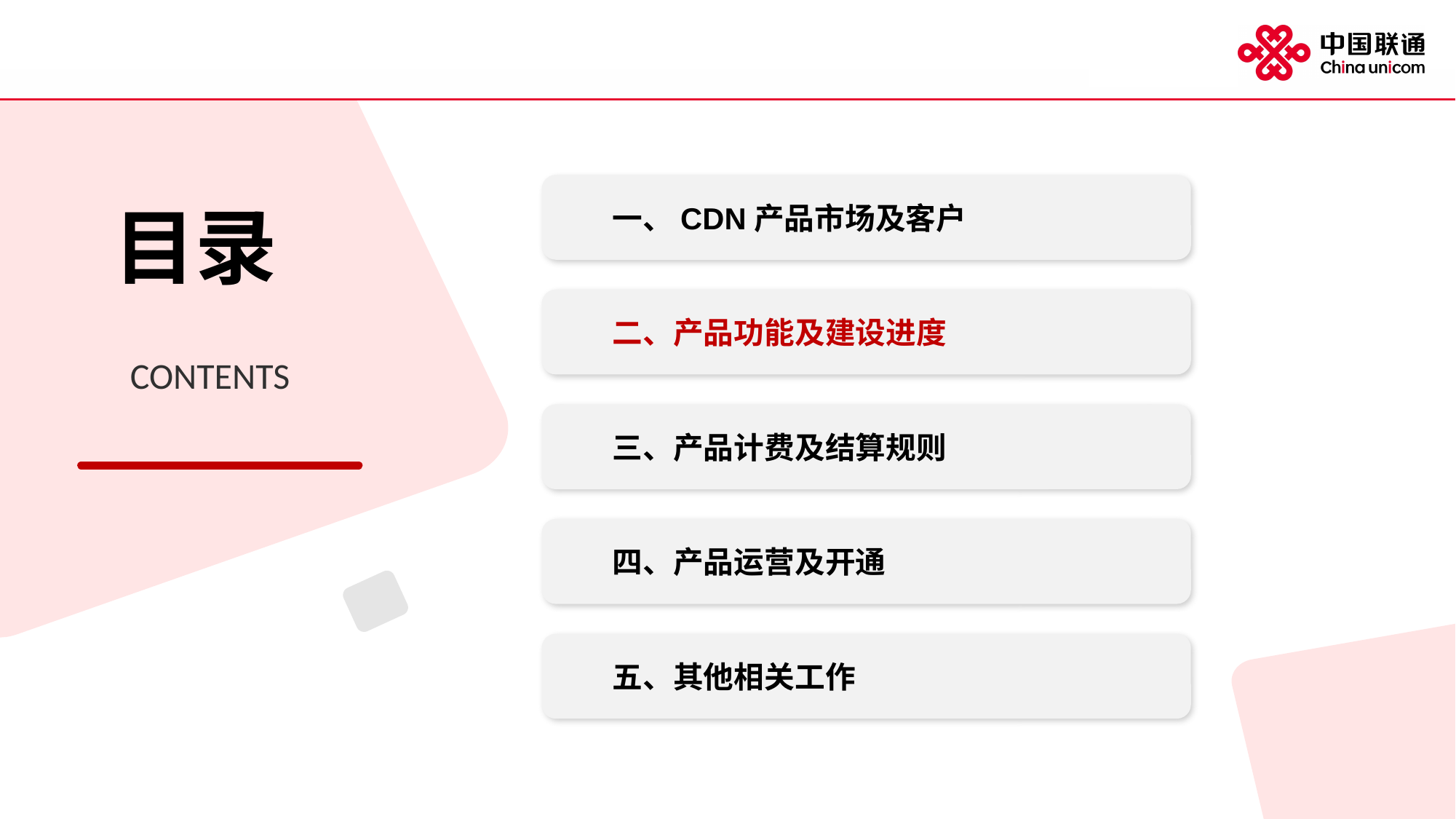

一、CDN产品市场及客户
目录
二、产品功能及建设进度
CONTENTS
三、产品计费及结算规则
四、产品运营及开通

五、其他相关工作
14